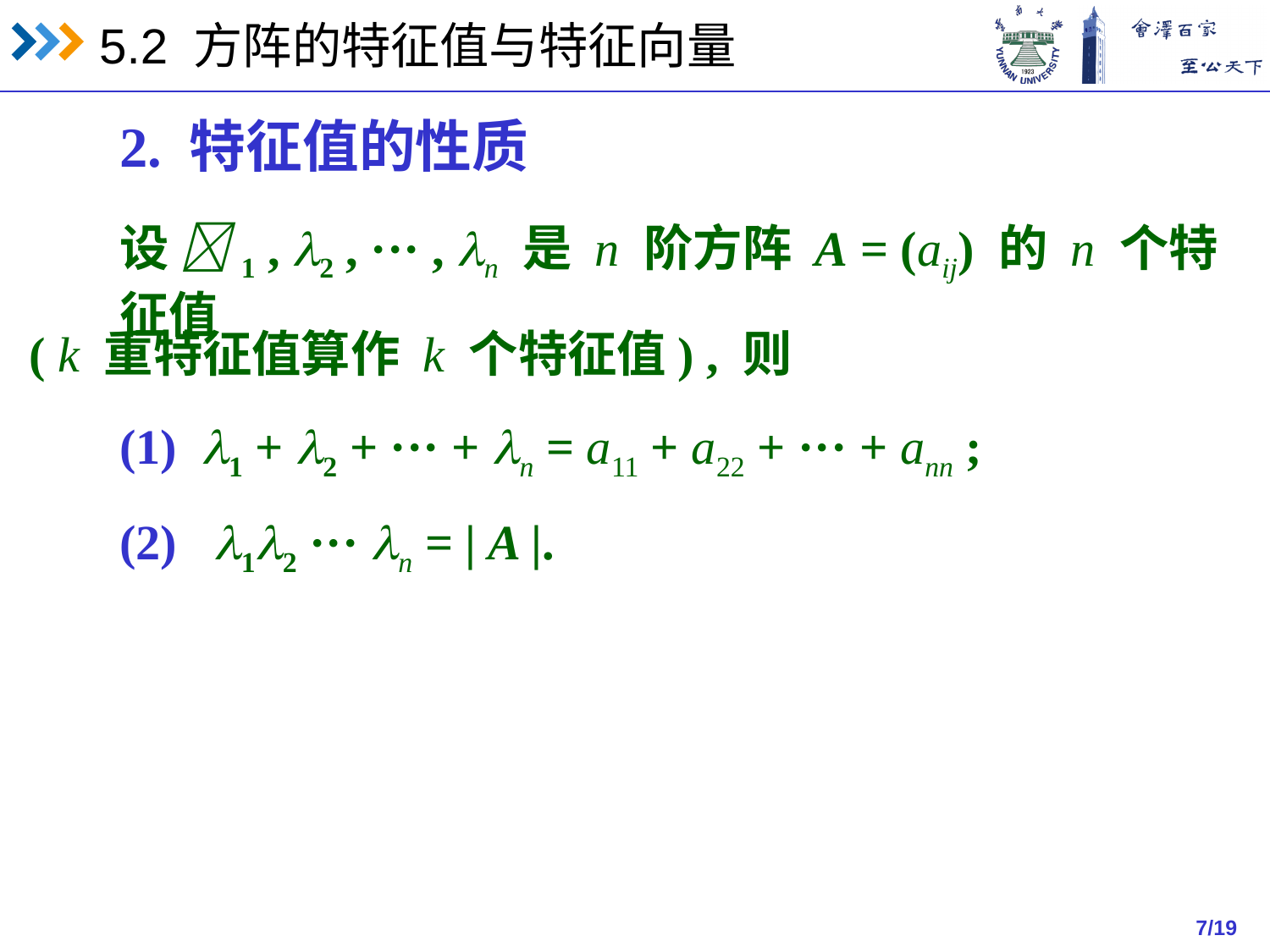

2. 特征值的性质
设 λ1 , λ2 , ··· , λn 是 n 阶方阵 A = (aij) 的 n 个特征值
( k 重特征值算作 k 个特征值) , 则
(1)  λ1 + λ2 + ··· + λn = a11 + a22 + ··· + ann ;
(2)   λ1λ2 ··· λn = | A |.